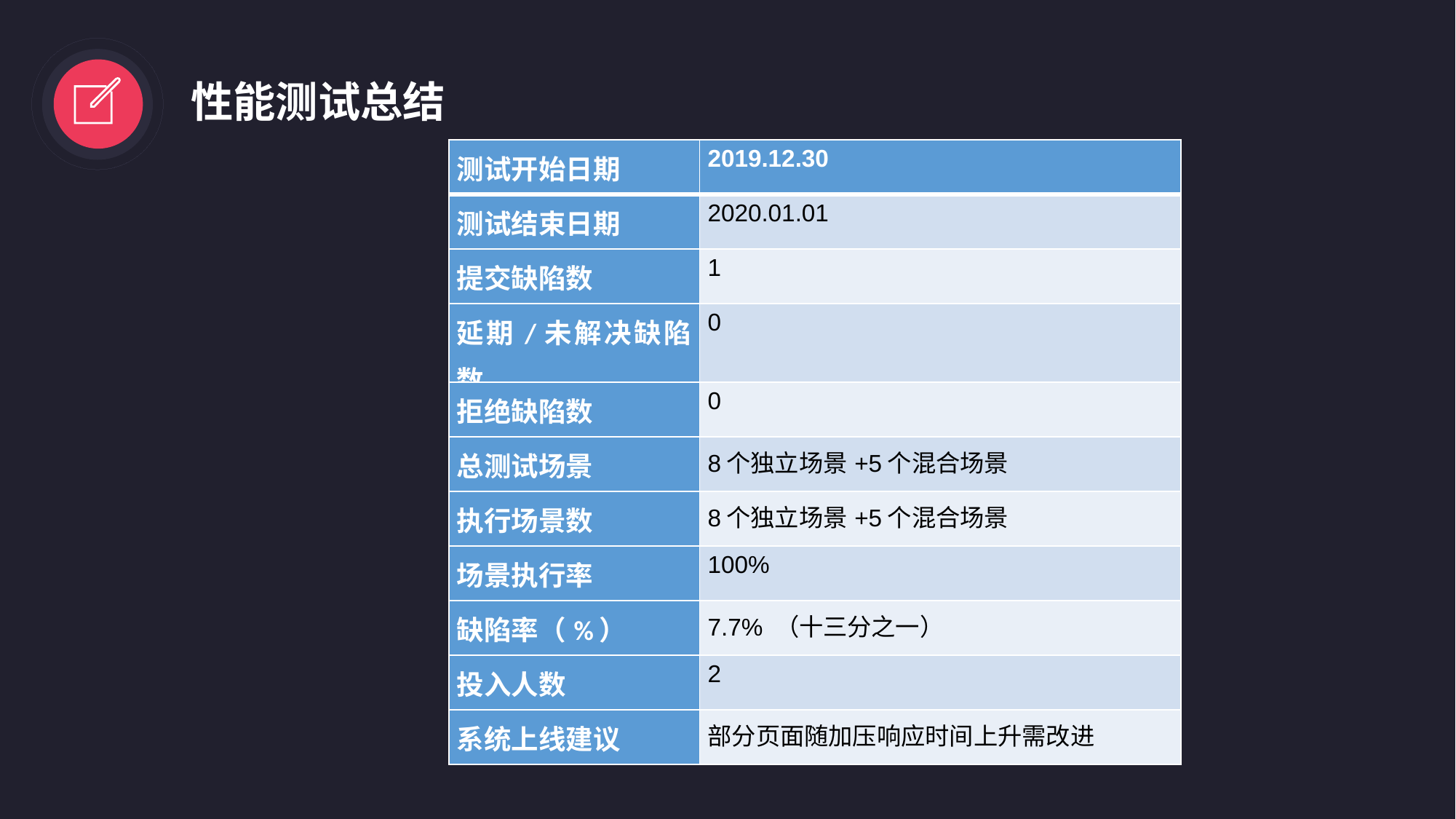

性能测试总结

| 测试开始日期 | 2019.12.30 |
| --- | --- |
| 测试结束日期 | 2020.01.01 |
| 提交缺陷数 | 1 |
| 延期/未解决缺陷数 | 0 |
| 拒绝缺陷数 | 0 |
| 总测试场景 | 8个独立场景+5个混合场景 |
| 执行场景数 | 8个独立场景+5个混合场景 |
| 场景执行率 | 100% |
| 缺陷率（%） | 7.7% （十三分之一） |
| 投入人数 | 2 |
| 系统上线建议 | 部分页面随加压响应时间上升需改进 |